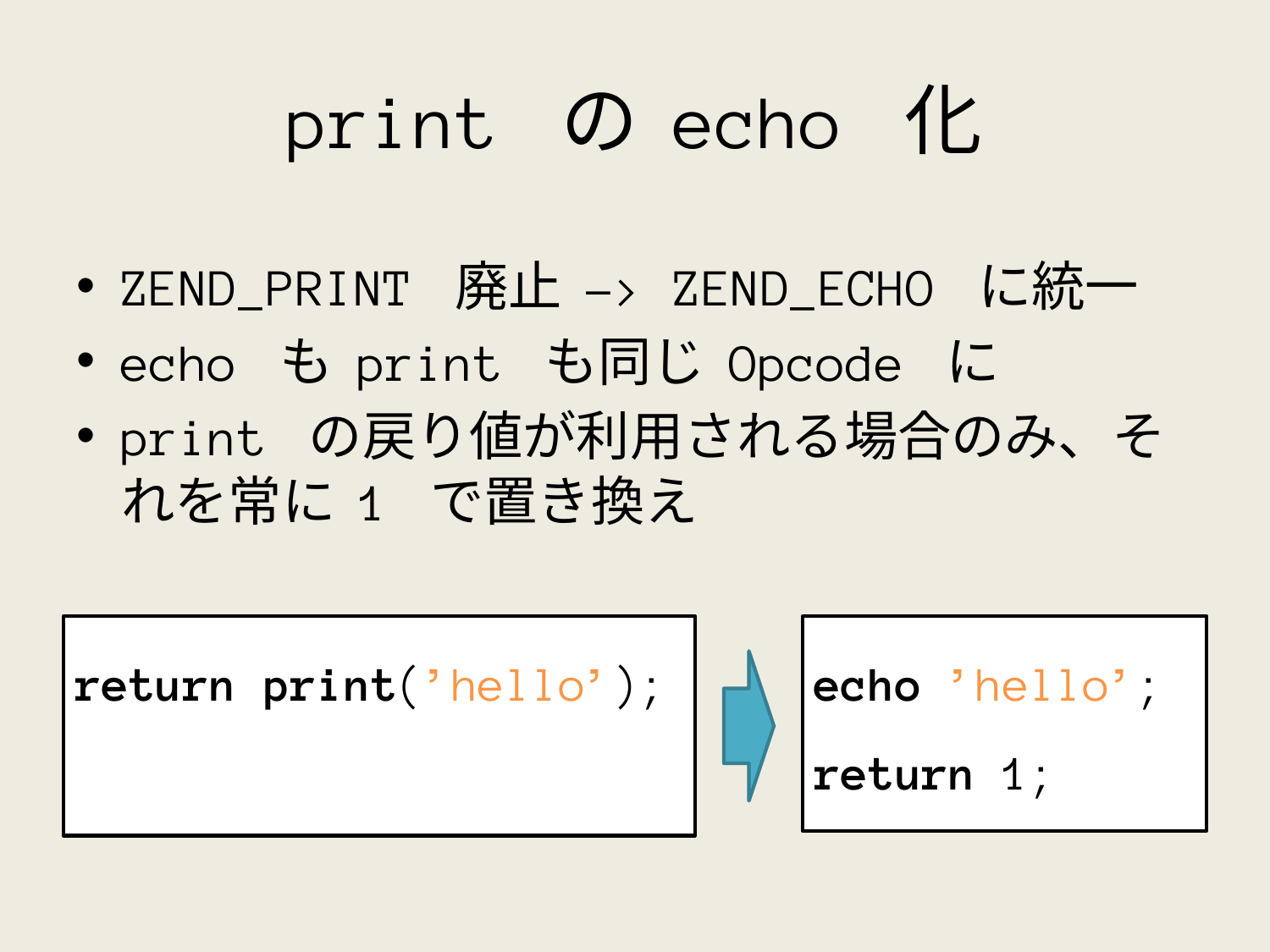

# print の echo 化
ZEND_PRINT 廃止 -> ZEND_ECHO に統一
echo も print も同じ Opcode に
print の戻り値が利用される場合のみ、それを常に 1 で置き換え
return print(’hello’);

echo ’hello’;
return 1;